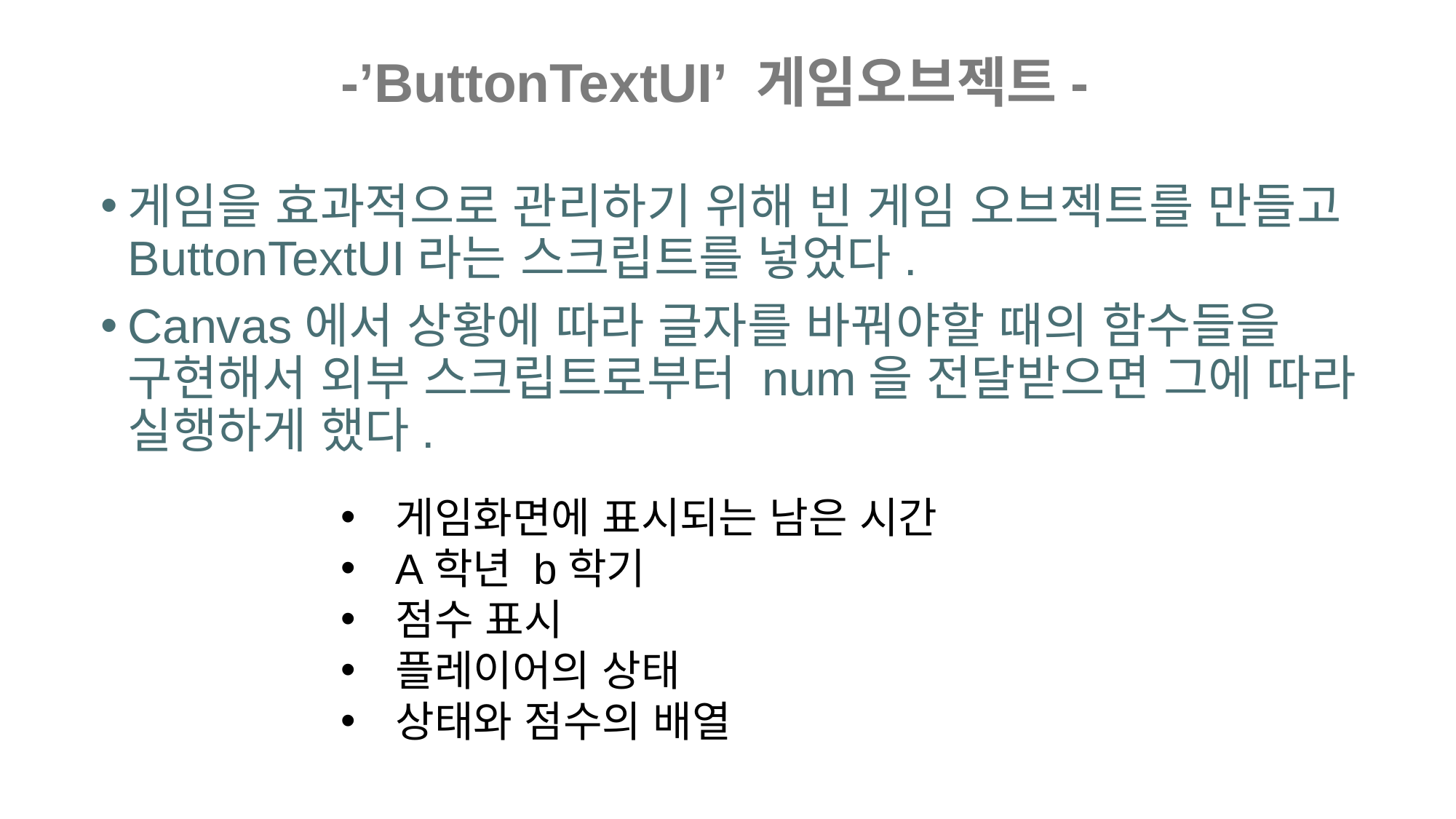

-’ButtonTextUI’ 게임오브젝트-
게임을 효과적으로 관리하기 위해 빈 게임 오브젝트를 만들고 ButtonTextUI라는 스크립트를 넣었다.
Canvas에서 상황에 따라 글자를 바꿔야할 때의 함수들을 구현해서 외부 스크립트로부터 num을 전달받으면 그에 따라 실행하게 했다.
게임화면에 표시되는 남은 시간
A학년 b학기
점수 표시
플레이어의 상태
상태와 점수의 배열